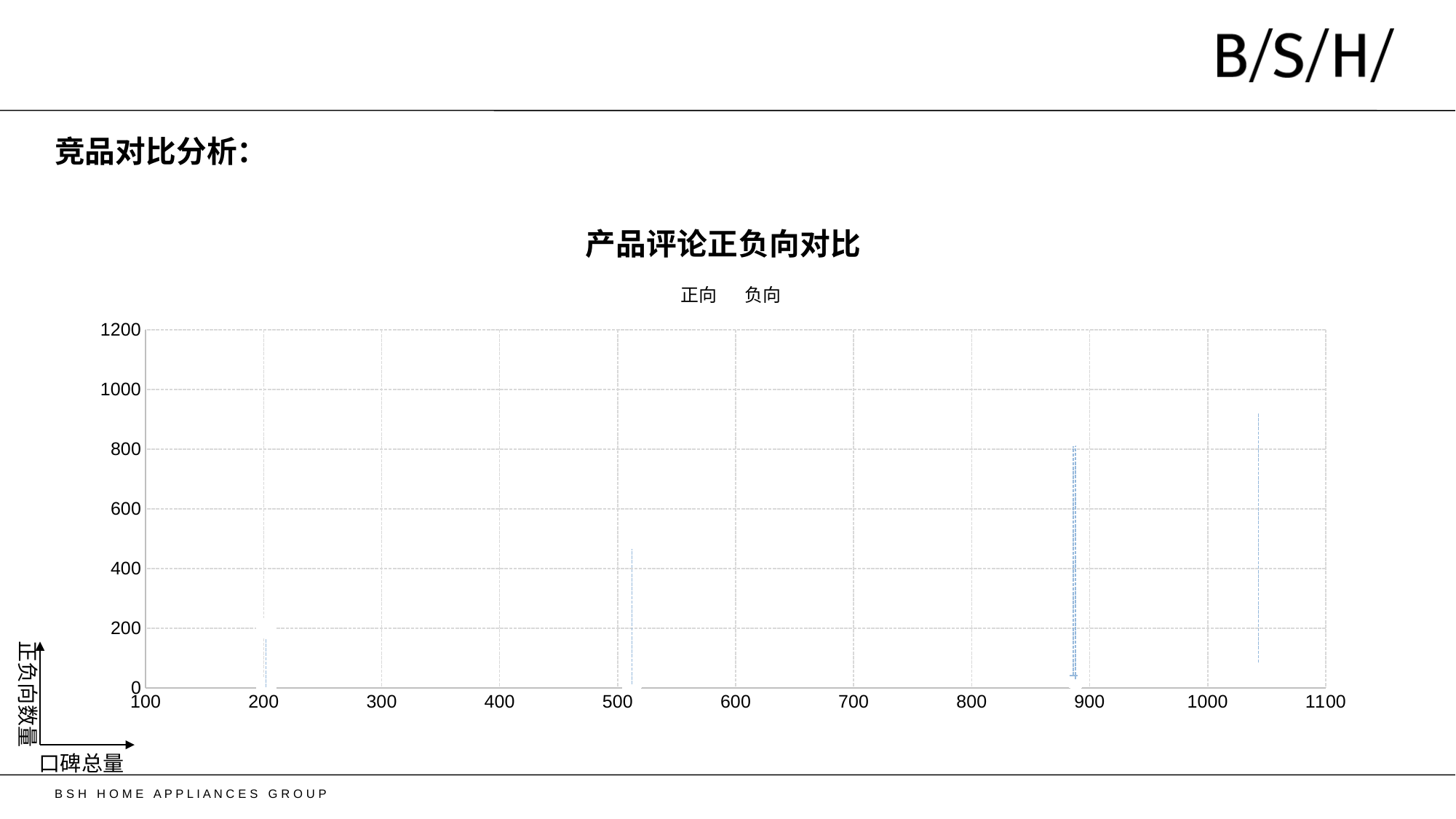

# 竞品对比分析：

### Chart: 产品评论正负向对比

| Category | 正向 | 负向 |
|---|---|---|
正负向数量
口碑总量